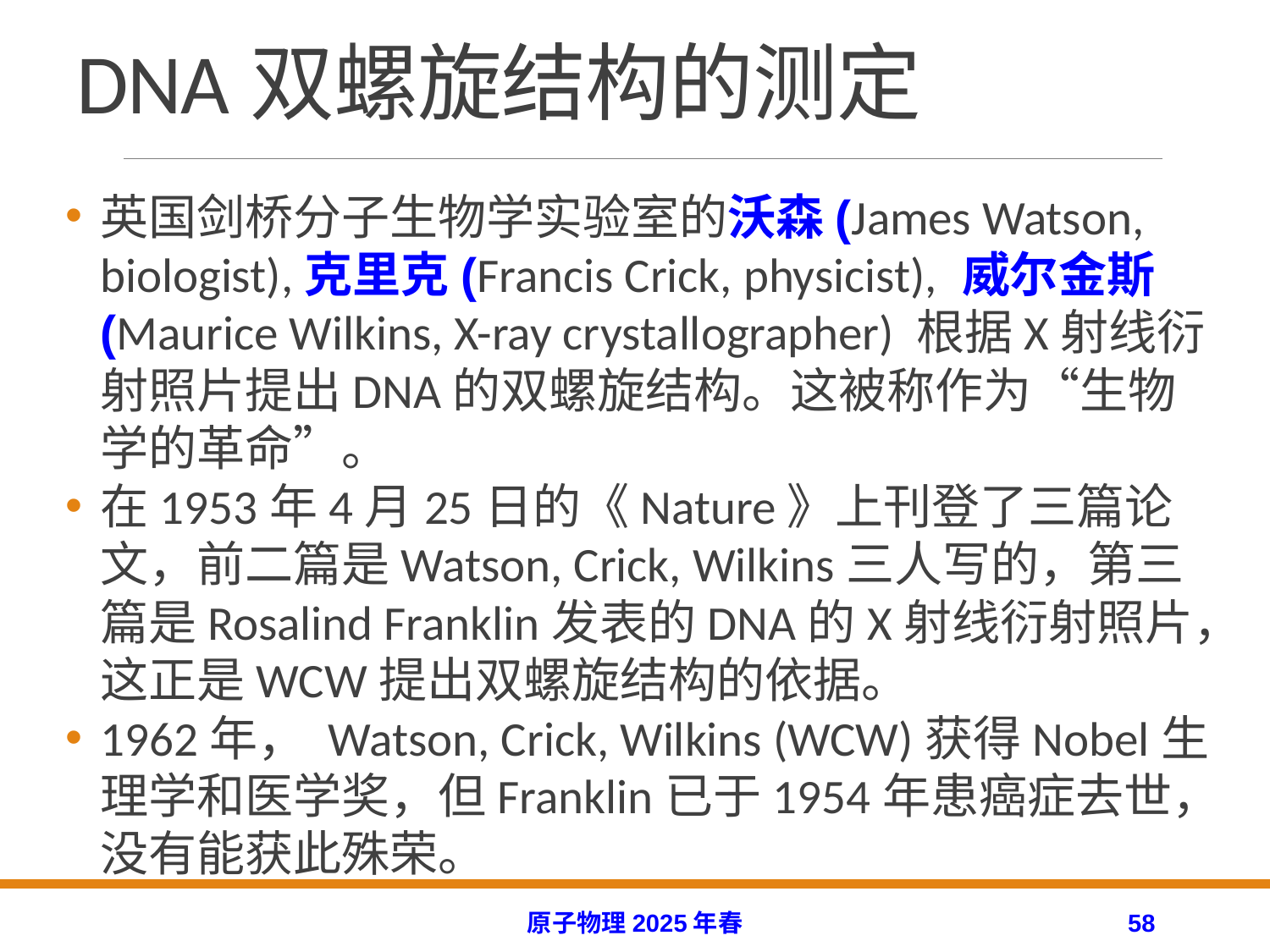

# DNA双螺旋结构的测定
英国剑桥分子生物学实验室的沃森(James Watson, biologist),克里克(Francis Crick, physicist), 威尔金斯(Maurice Wilkins, X-ray crystallographer) 根据X射线衍射照片提出DNA的双螺旋结构。这被称作为“生物学的革命”。
在1953年4月25日的《Nature》上刊登了三篇论文，前二篇是Watson, Crick, Wilkins三人写的，第三篇是Rosalind Franklin发表的DNA的X射线衍射照片，这正是WCW提出双螺旋结构的依据。
1962年， Watson, Crick, Wilkins (WCW)获得Nobel生理学和医学奖，但Franklin已于1954年患癌症去世，没有能获此殊荣。
原子物理2025年春
58